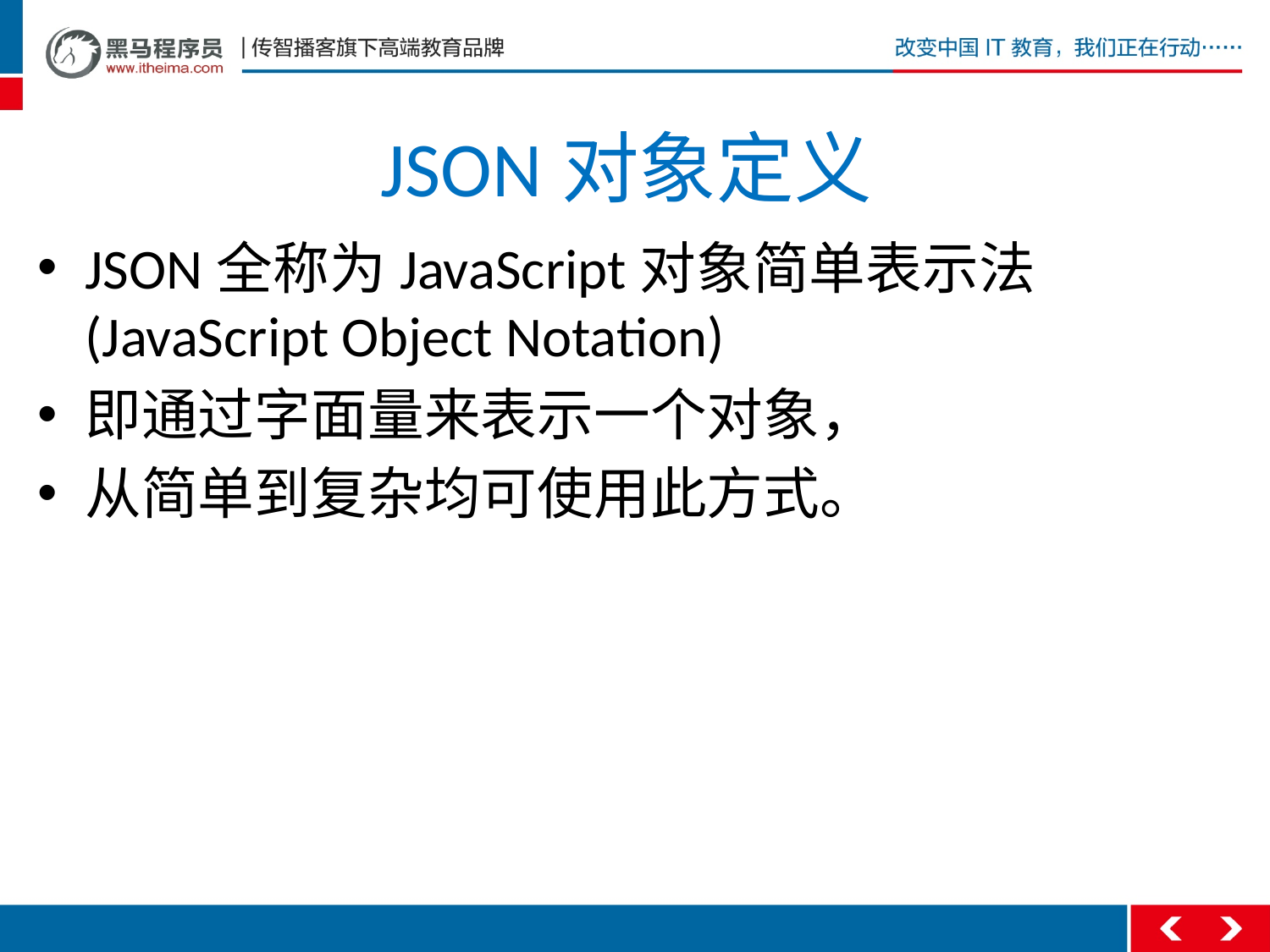

# JSON对象定义
JSON全称为JavaScript对象简单表示法(JavaScript Object Notation)
即通过字面量来表示一个对象，
从简单到复杂均可使用此方式。